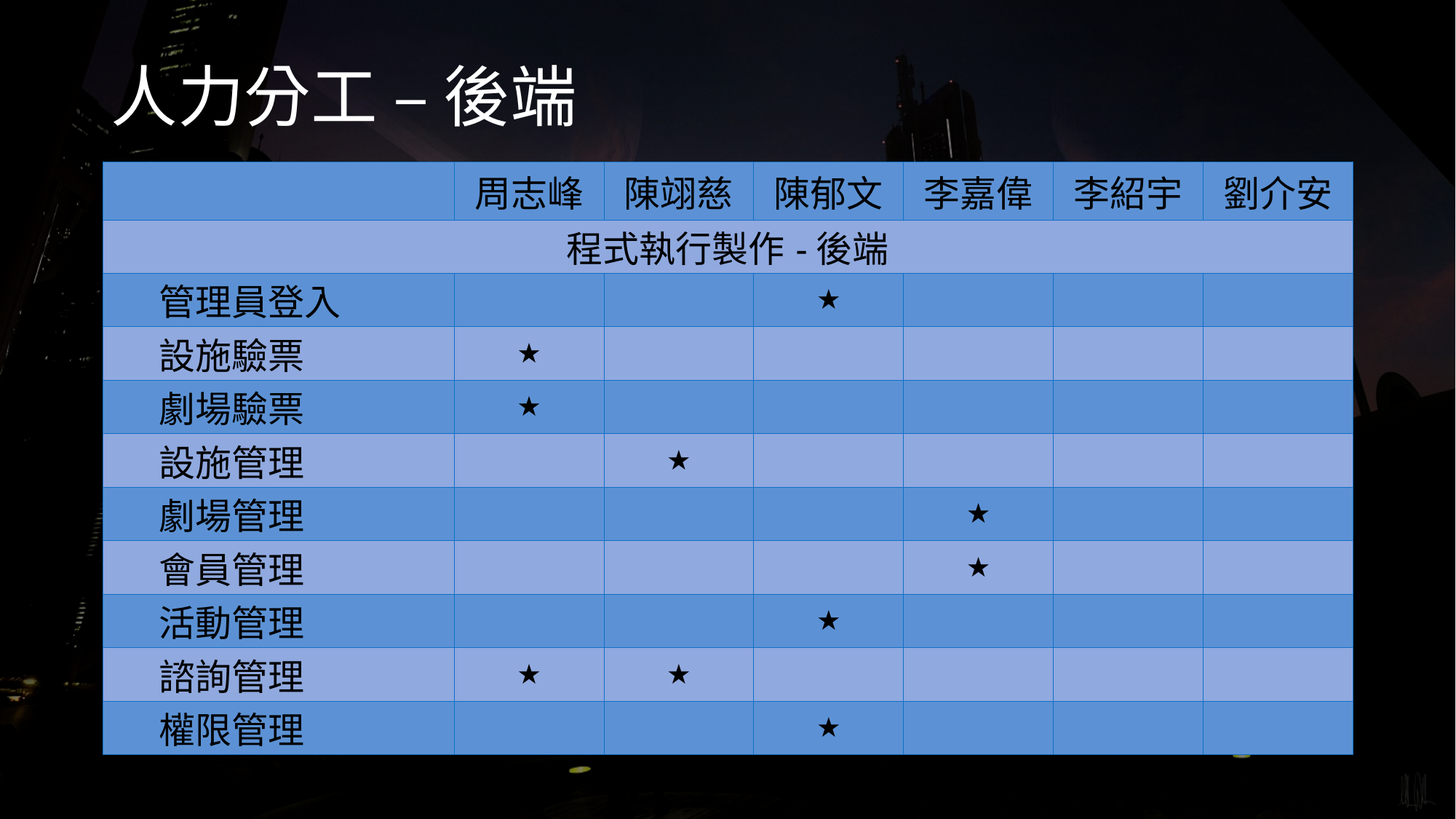

# 人力分工 – 後端
|  | 周志峰 | 陳翊慈 | 陳郁文 | 李嘉偉 | 李紹宇 | 劉介安 |
| --- | --- | --- | --- | --- | --- | --- |
| 程式執行製作-後端 |  |  |  |  |  |  |
| 管理員登入 |  |  | ★ |  |  |  |
| 設施驗票 | ★ |  |  |  |  |  |
| 劇場驗票 | ★ |  |  |  |  |  |
| 設施管理 |  | ★ |  |  |  |  |
| 劇場管理 |  |  |  | ★ |  |  |
| 會員管理 |  |  |  | ★ |  |  |
| 活動管理 |  |  | ★ |  |  |  |
| 諮詢管理 | ★ | ★ |  |  |  |  |
| 權限管理 |  |  | ★ |  |  |  |